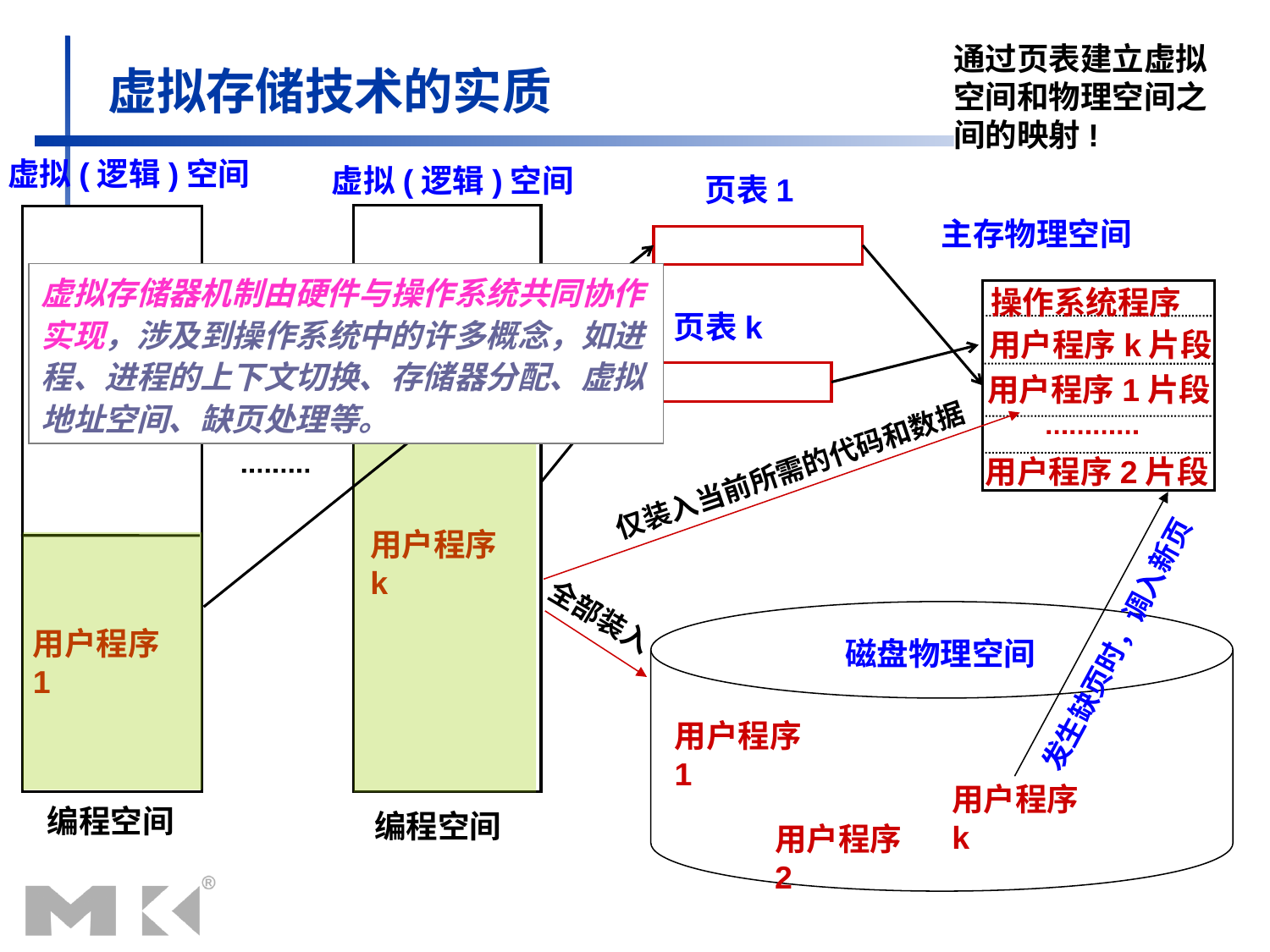

# 虚拟存储技术的实质
通过页表建立虚拟空间和物理空间之间的映射!
虚拟(逻辑)空间
虚拟(逻辑)空间
页表1

主存物理空间

操作系统程序

用户程序k片段

用户程序1片段

用户程序2片段

虚拟存储器机制由硬件与操作系统共同协作实现，涉及到操作系统中的许多概念，如进程、进程的上下文切换、存储器分配、虚拟地址空间、缺页处理等。
页表k

仅装入当前所需的代码和数据

发生缺页时，调入新页

用户程序k

磁盘物理空间
用户程序1
用户程序k
用户程序2
全部装入

用户程序1
编程空间
编程空间